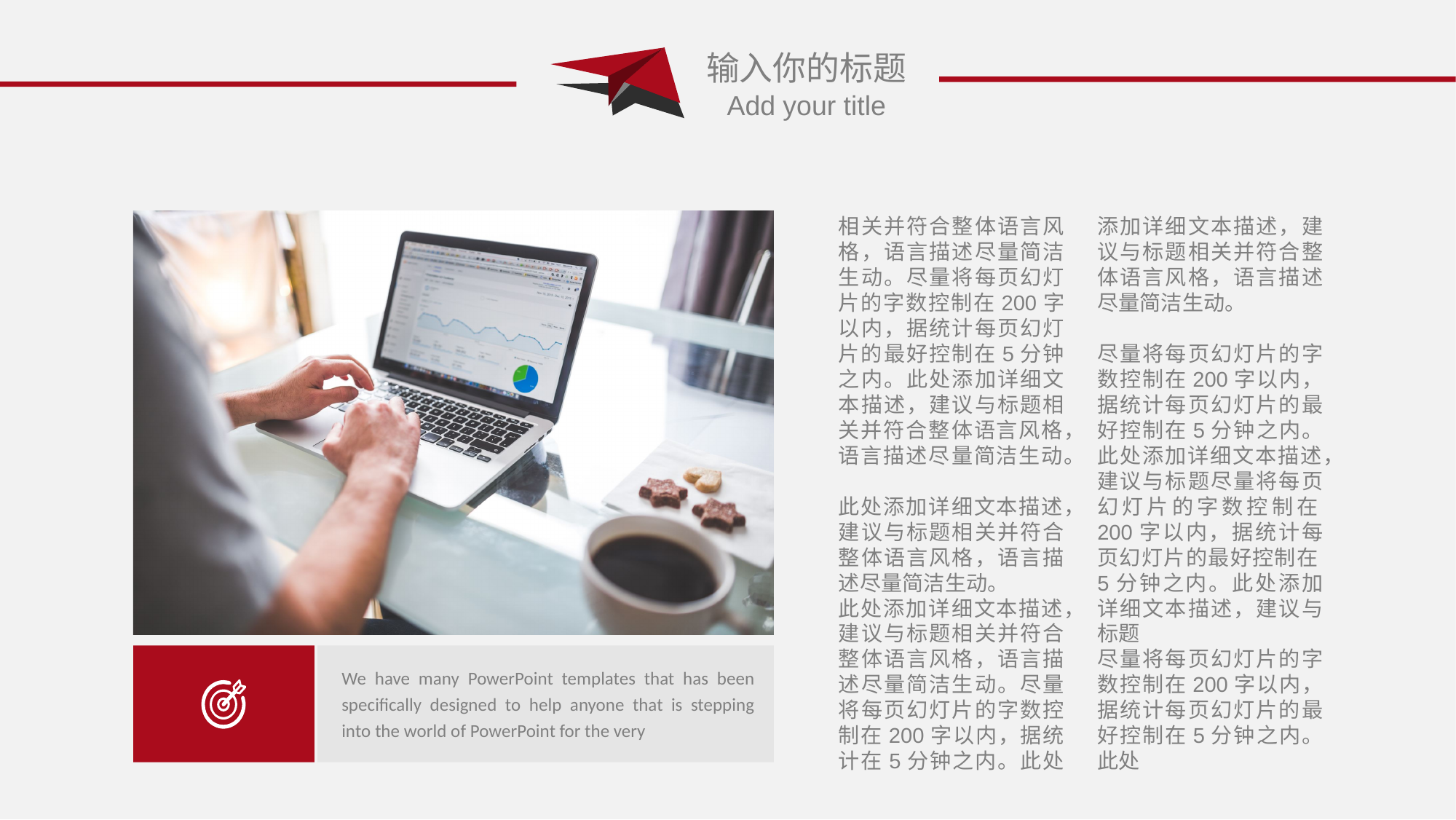

输入你的标题
Add your title

We have many PowerPoint templates that has been specifically designed to help anyone that is stepping into the world of PowerPoint for the very

相关并符合整体语言风格，语言描述尽量简洁生动。尽量将每页幻灯片的字数控制在200字以内，据统计每页幻灯片的最好控制在5分钟之内。此处添加详细文本描述，建议与标题相关并符合整体语言风格，语言描述尽量简洁生动。

此处添加详细文本描述，建议与标题相关并符合整体语言风格，语言描述尽量简洁生动。
此处添加详细文本描述，建议与标题相关并符合整体语言风格，语言描述尽量简洁生动。尽量将每页幻灯片的字数控制在200字以内，据统计在5分钟之内。此处添加详细文本描述，建议与标题相关并符合整体语言风格，语言描述尽量简洁生动。

尽量将每页幻灯片的字数控制在200字以内，据统计每页幻灯片的最好控制在5分钟之内。此处添加详细文本描述，建议与标题尽量将每页幻灯片的字数控制在200字以内，据统计每页幻灯片的最好控制在5分钟之内。此处添加详细文本描述，建议与标题
尽量将每页幻灯片的字数控制在200字以内，据统计每页幻灯片的最好控制在5分钟之内。此处